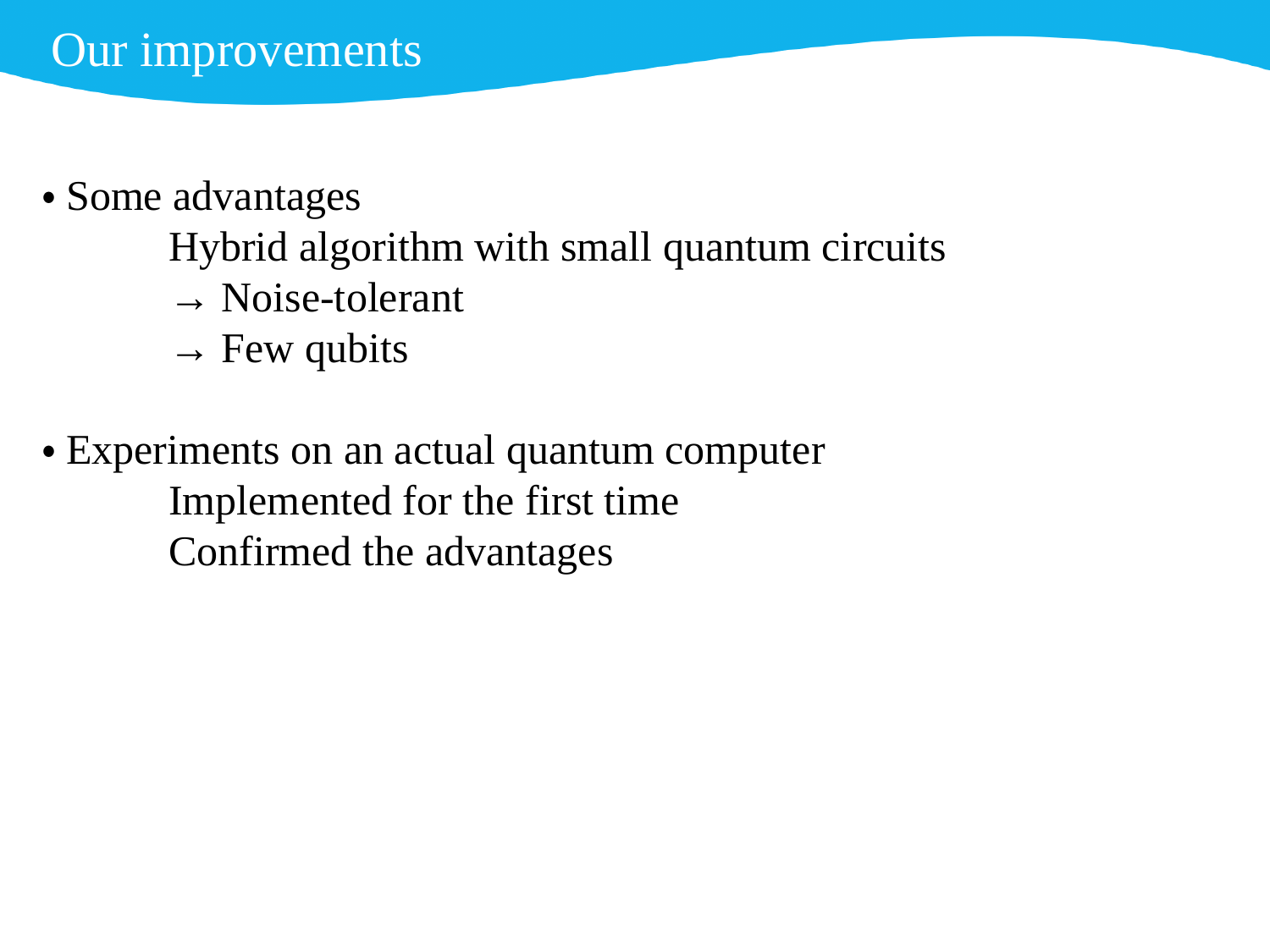

Our improvements
・Some advantages
	Hybrid algorithm with small quantum circuits
	→ Noise-tolerant
	→ Few qubits

・Experiments on an actual quantum computer
	Implemented for the first time
	Confirmed the advantages